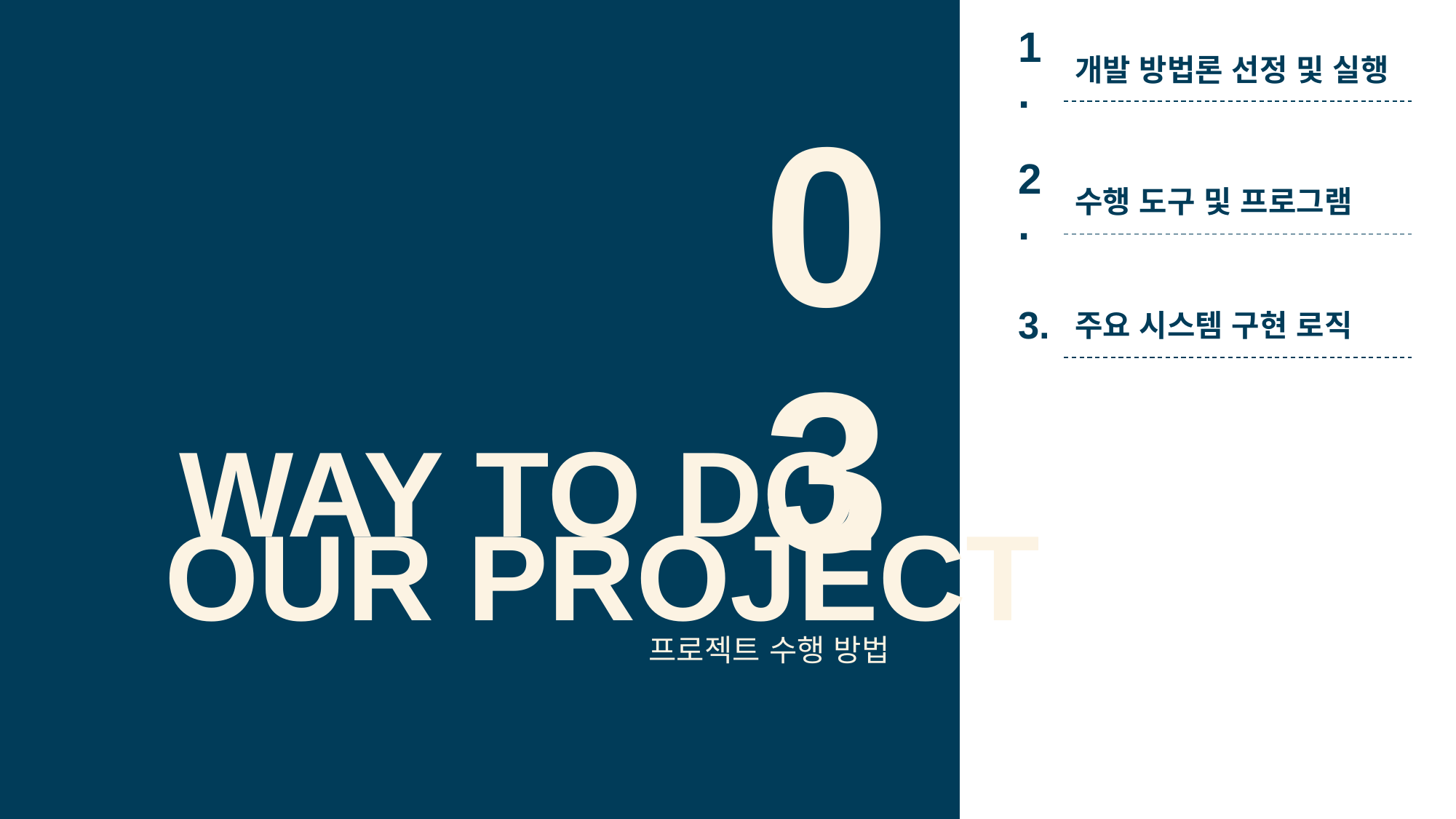

1.
개발 방법론 선정 및 실행
2.
수행 도구 및 프로그램
03
3.
주요 시스템 구현 로직
# WAY TO DO
OUR PROJECT
프로젝트 수행 방법